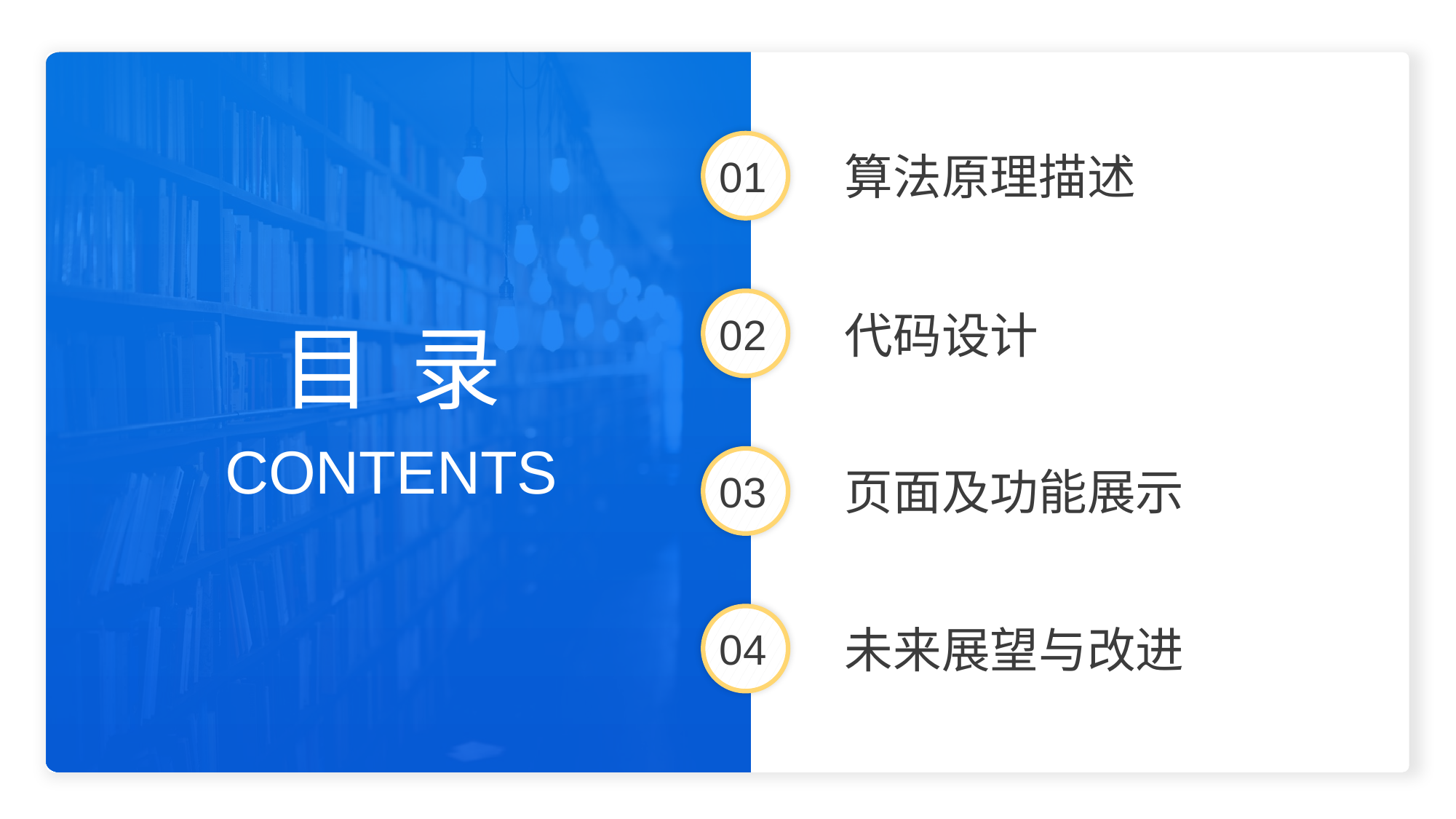

算法原理描述
01
代码设计
02
目 录
CONTENTS
页面及功能展示
03
未来展望与改进
04